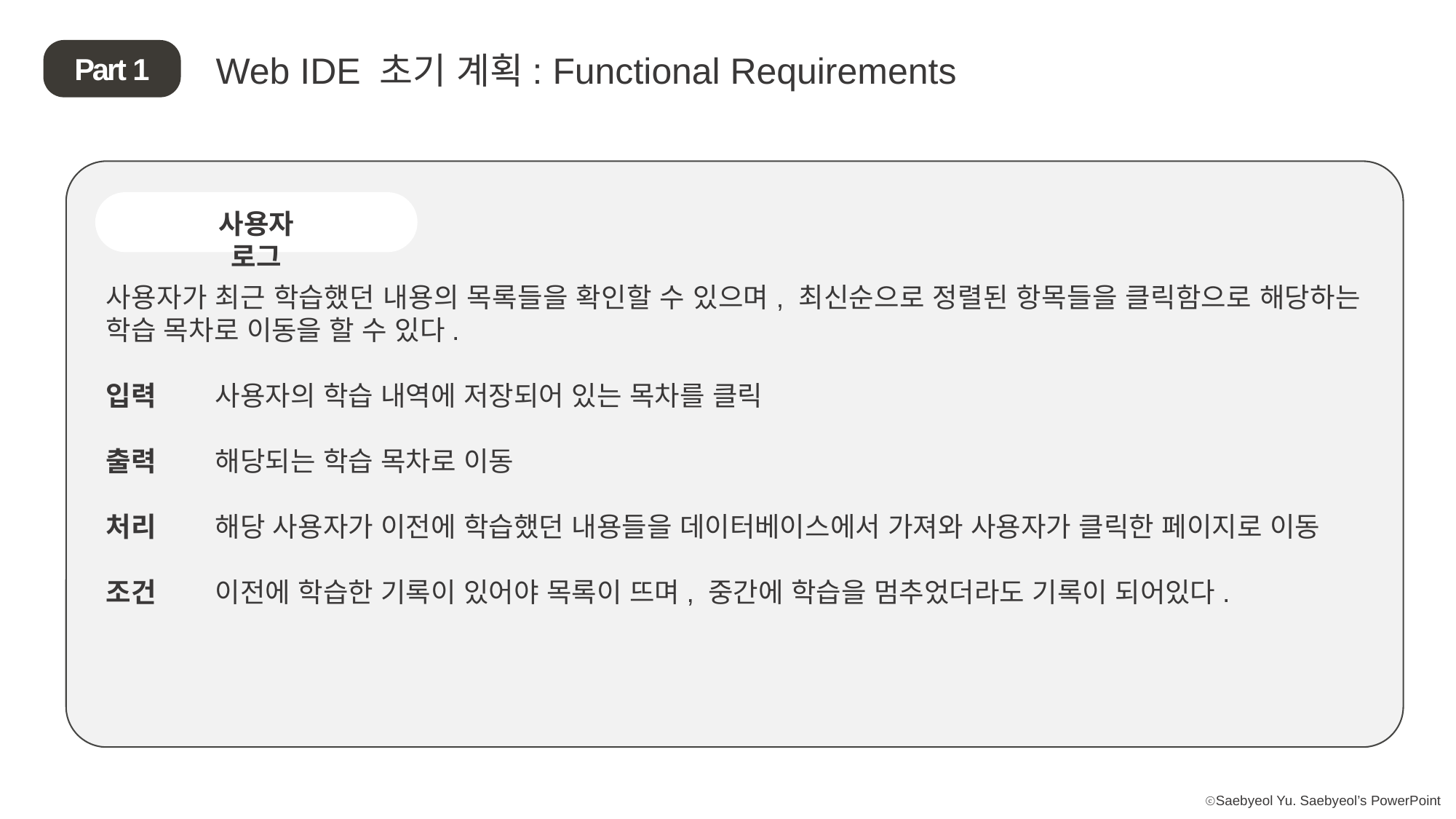

Web IDE 초기 계획: Functional Requirements
Part 1

사용자 로그
사용자가 최근 학습했던 내용의 목록들을 확인할 수 있으며, 최신순으로 정렬된 항목들을 클릭함으로 해당하는 학습 목차로 이동을 할 수 있다.

입력 	사용자의 학습 내역에 저장되어 있는 목차를 클릭

출력 	해당되는 학습 목차로 이동

처리	해당 사용자가 이전에 학습했던 내용들을 데이터베이스에서 가져와 사용자가 클릭한 페이지로 이동

조건	이전에 학습한 기록이 있어야 목록이 뜨며, 중간에 학습을 멈추었더라도 기록이 되어있다.